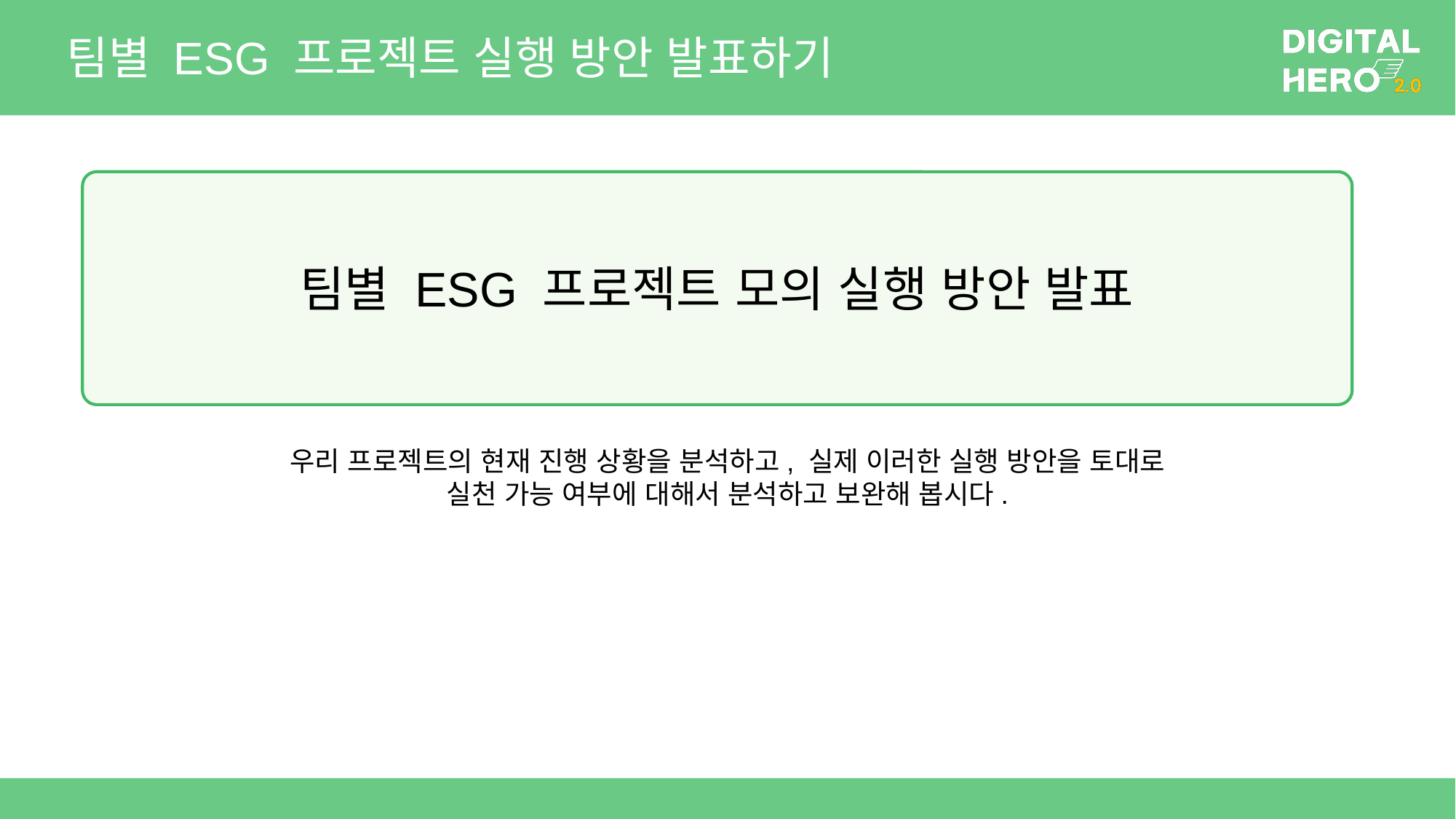

# 팀별 ESG 프로젝트 실행 방안 발표하기

팀별 ESG 프로젝트 모의 실행 방안 발표
우리 프로젝트의 현재 진행 상황을 분석하고, 실제 이러한 실행 방안을 토대로 실천 가능 여부에 대해서 분석하고 보완해 봅시다.